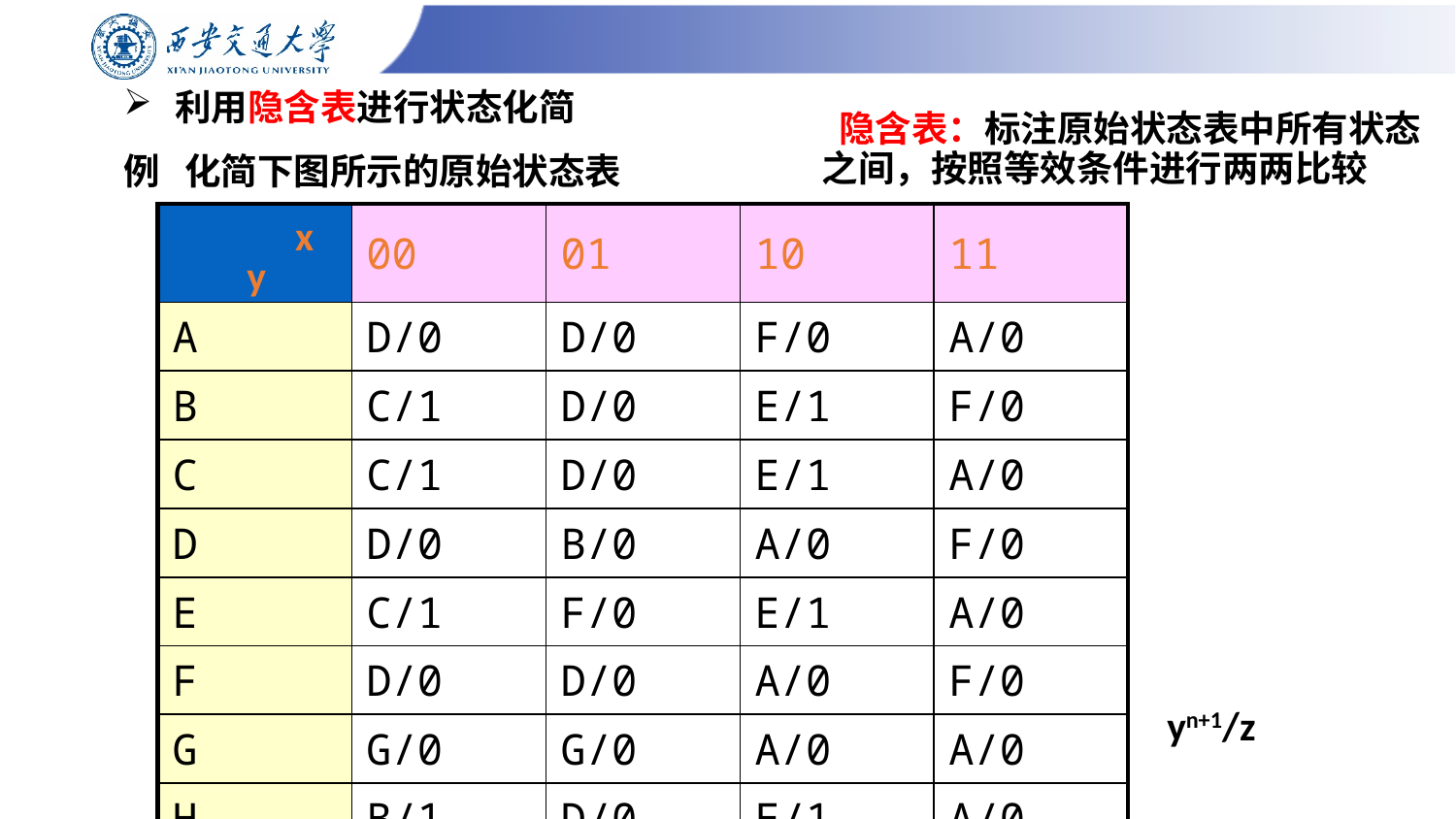

# 利用隐含表进行状态化简
 隐含表：标注原始状态表中所有状态之间，按照等效条件进行两两比较
例   化简下图所示的原始状态表
x
|  | 00 | 01 | 10 | 11 |
| --- | --- | --- | --- | --- |
| A | D/0 | D/0 | F/0 | A/0 |
| B | C/1 | D/0 | E/1 | F/0 |
| C | C/1 | D/0 | E/1 | A/0 |
| D | D/0 | B/0 | A/0 | F/0 |
| E | C/1 | F/0 | E/1 | A/0 |
| F | D/0 | D/0 | A/0 | F/0 |
| G | G/0 | G/0 | A/0 | A/0 |
| H | B/1 | D/0 | E/1 | A/0 |
y
yn+1/z